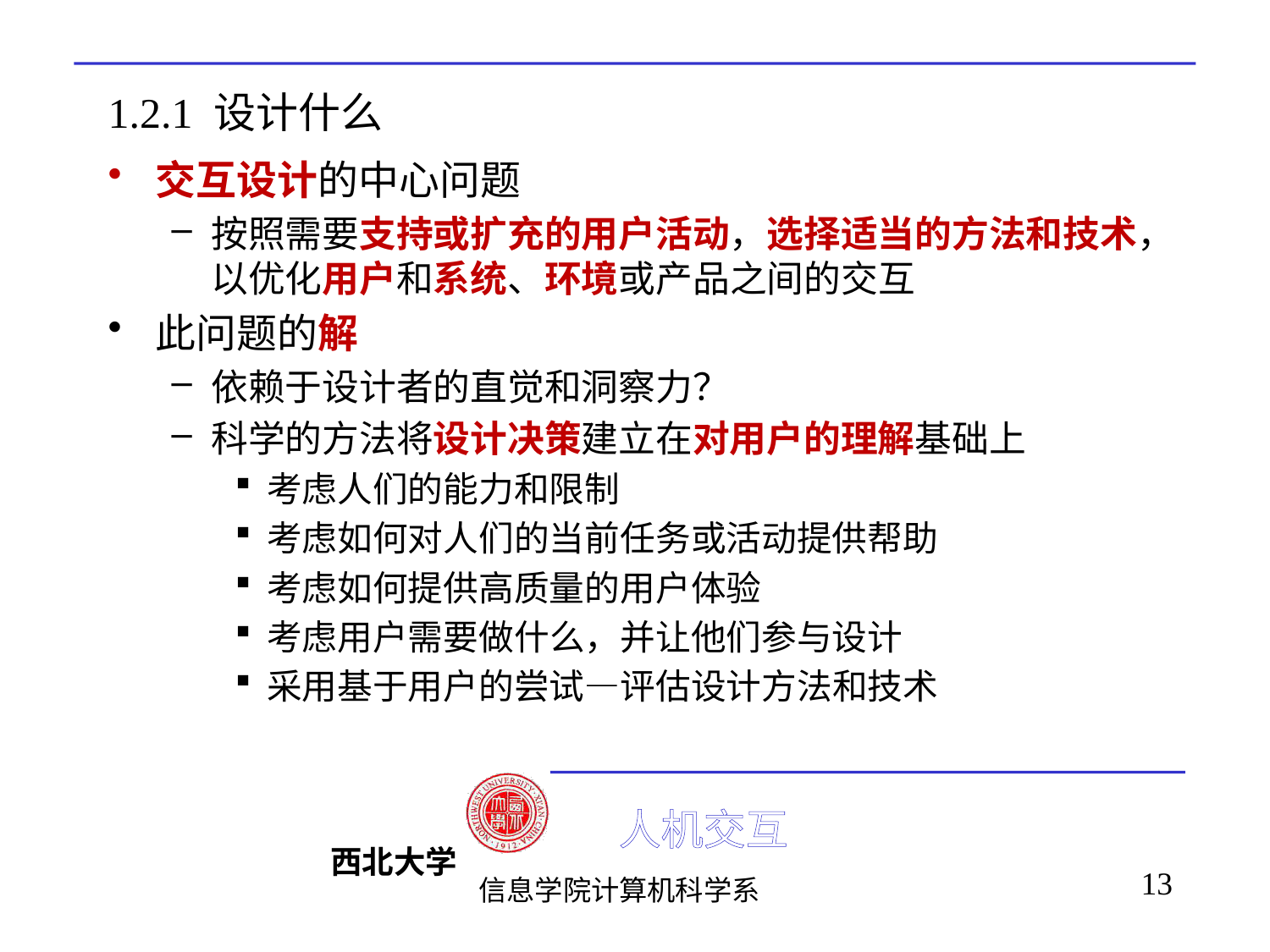

# 1.2.1 设计什么
交互设计的中心问题
按照需要支持或扩充的用户活动，选择适当的方法和技术，以优化用户和系统、环境或产品之间的交互
此问题的解
依赖于设计者的直觉和洞察力？
科学的方法将设计决策建立在对用户的理解基础上
考虑人们的能力和限制
考虑如何对人们的当前任务或活动提供帮助
考虑如何提供高质量的用户体验
考虑用户需要做什么，并让他们参与设计
采用基于用户的尝试—评估设计方法和技术
13